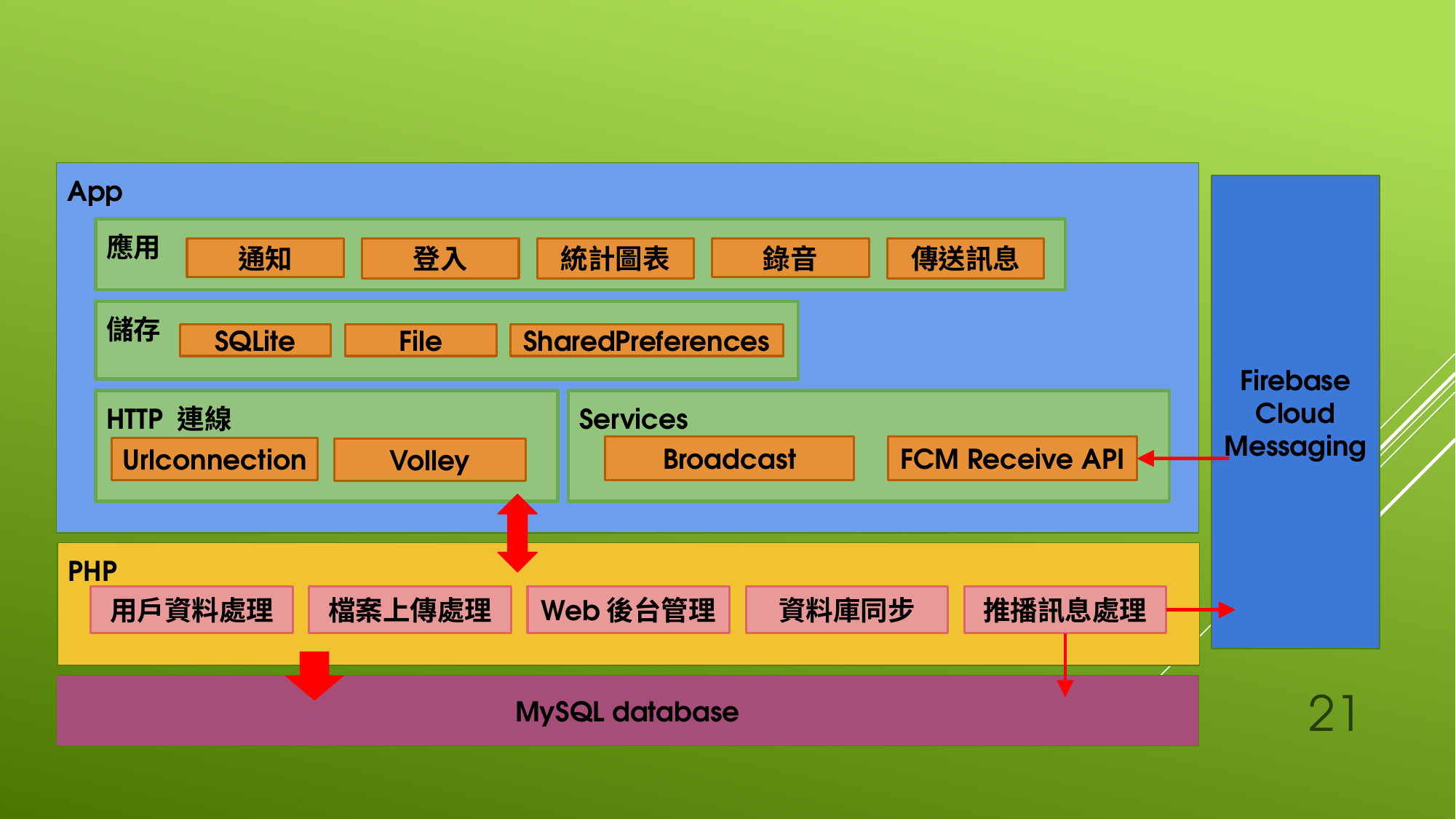

App
Firebase
Cloud
Messaging
應用

統計圖表
通知
登入
錄音
傳送訊息
儲存

SQLite
File
SharedPreferences
HTTP 連線
Urlconnection
Volley
Services
Broadcast
FCM Receive API

PHP

資料庫同步
用戶資料處理
檔案上傳處理
推播訊息處理
Web後台管理

MySQL database
21